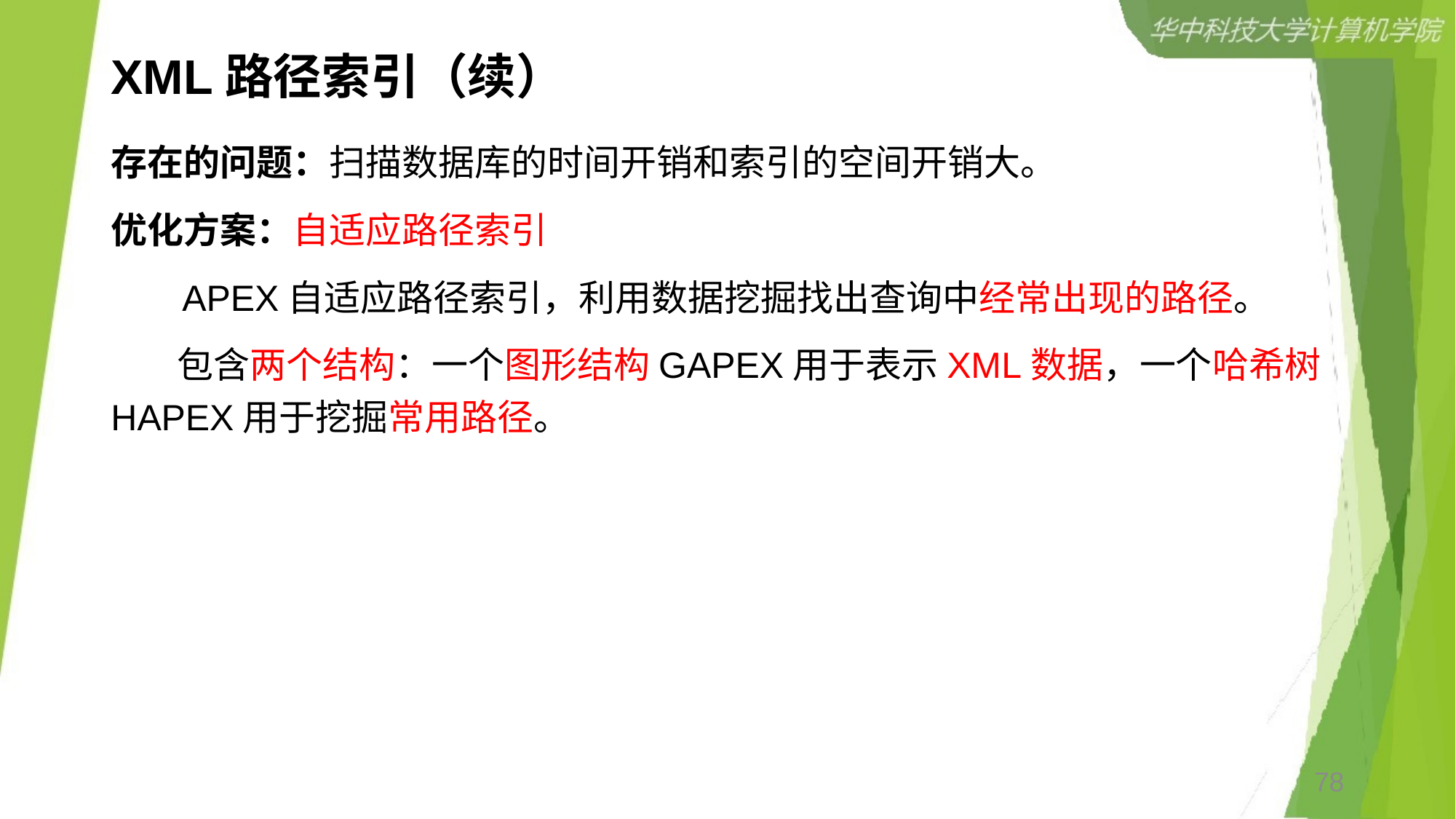

# XML路径索引（续）
存在的问题：扫描数据库的时间开销和索引的空间开销大。
优化方案：自适应路径索引
       APEX自适应路径索引，利用数据挖掘找出查询中经常出现的路径。
       包含两个结构：一个图形结构GAPEX用于表示XML数据，一个哈希树HAPEX用于挖掘常用路径。
78